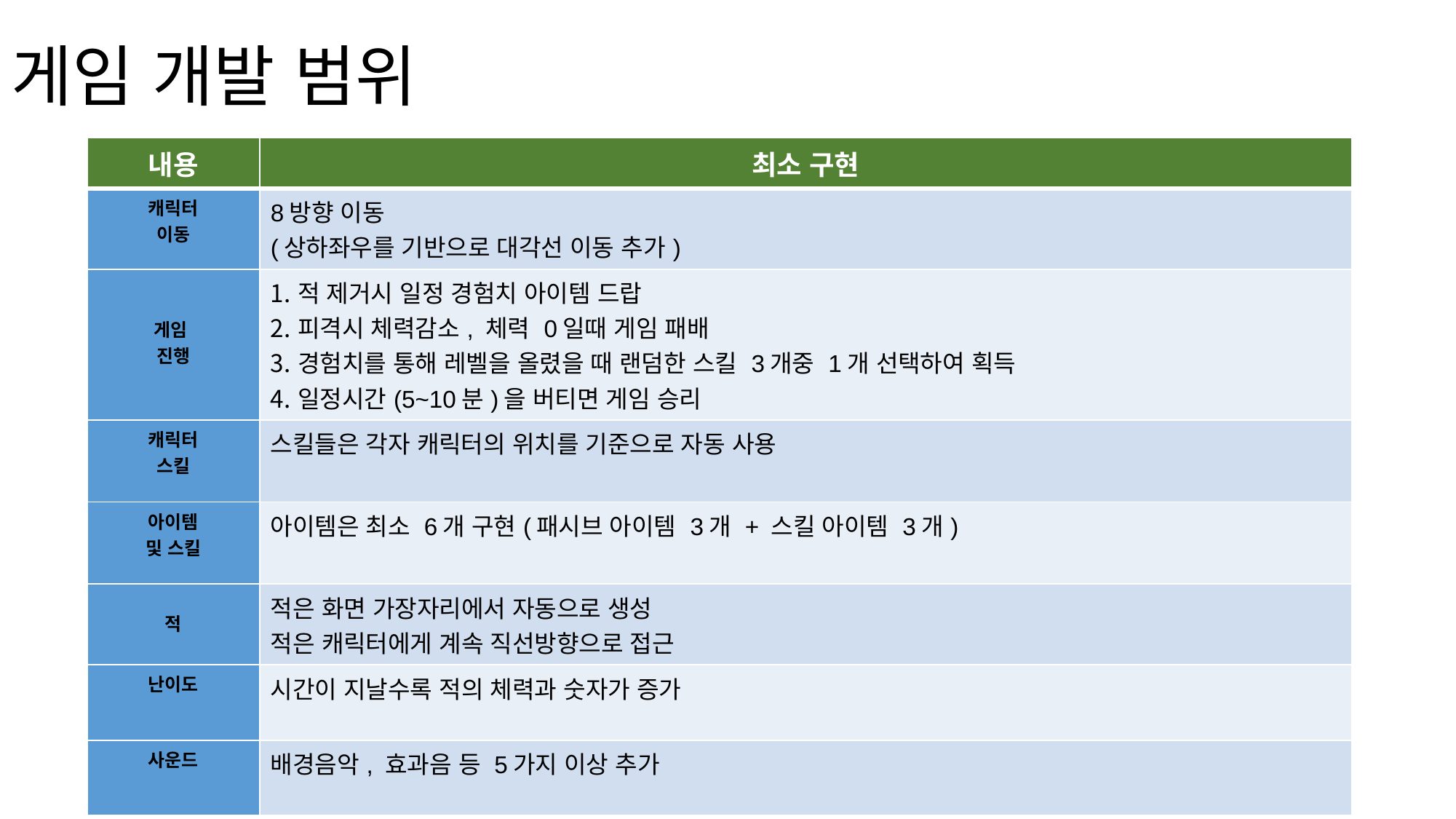

# 게임 개발 범위
| 내용 | 최소 구현 |
| --- | --- |
| 캐릭터 이동 | 8방향 이동 (상하좌우를 기반으로 대각선 이동 추가) |
| 게임 진행 | 적 제거시 일정 경험치 아이템 드랍 피격시 체력감소, 체력 0일때 게임 패배 경험치를 통해 레벨을 올렸을 때 랜덤한 스킬 3개중 1개 선택하여 획득 일정시간(5~10분)을 버티면 게임 승리 |
| 캐릭터 스킬 | 스킬들은 각자 캐릭터의 위치를 기준으로 자동 사용 |
| 아이템 및 스킬 | 아이템은 최소 6개 구현(패시브 아이템 3개 + 스킬 아이템 3개) |
| 적 | 적은 화면 가장자리에서 자동으로 생성 적은 캐릭터에게 계속 직선방향으로 접근 |
| 난이도 | 시간이 지날수록 적의 체력과 숫자가 증가 |
| 사운드 | 배경음악, 효과음 등 5가지 이상 추가 |